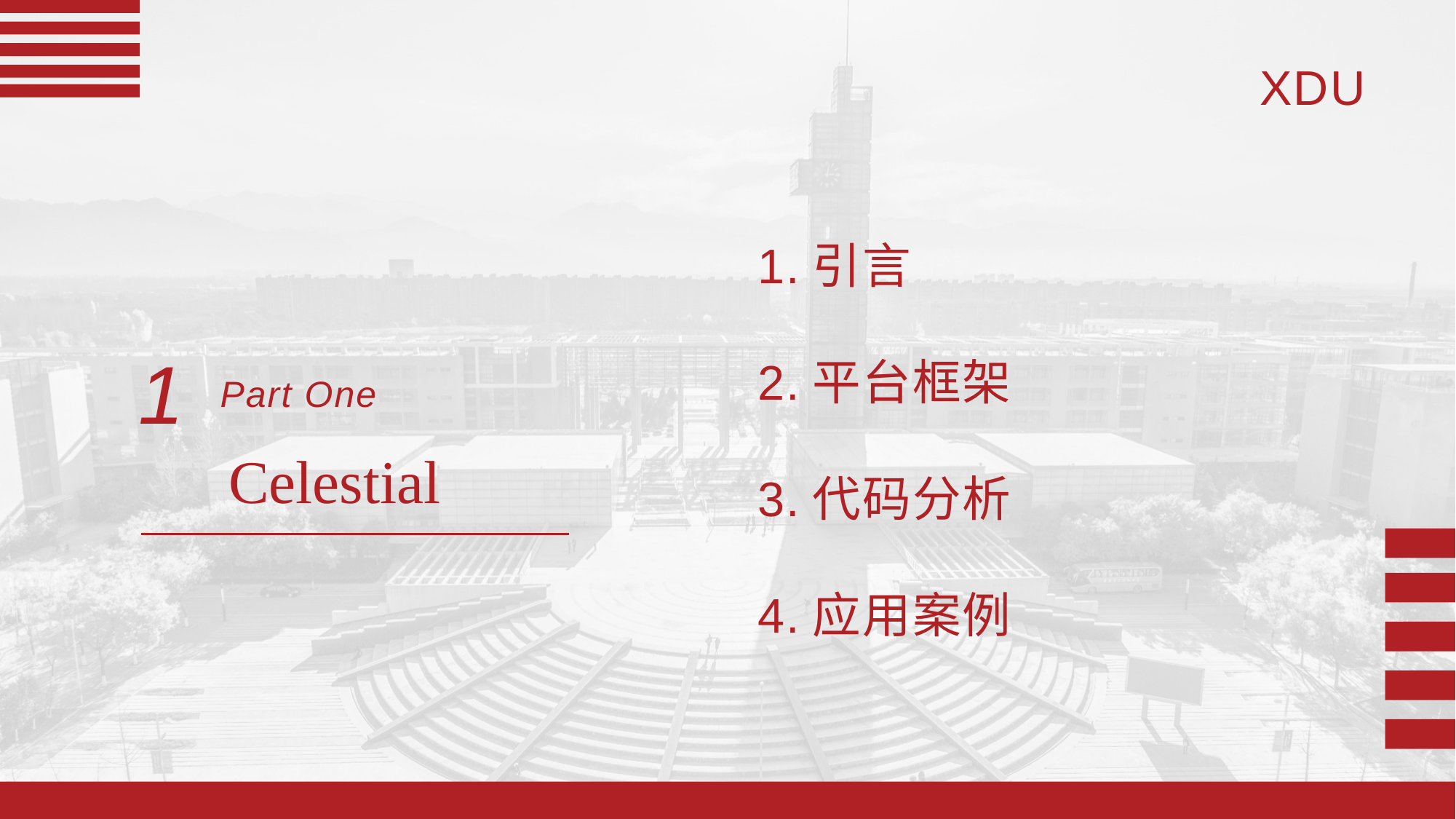

1.引言
2.平台框架
3.代码分析
4.应用案例
1
Part One
Celestial